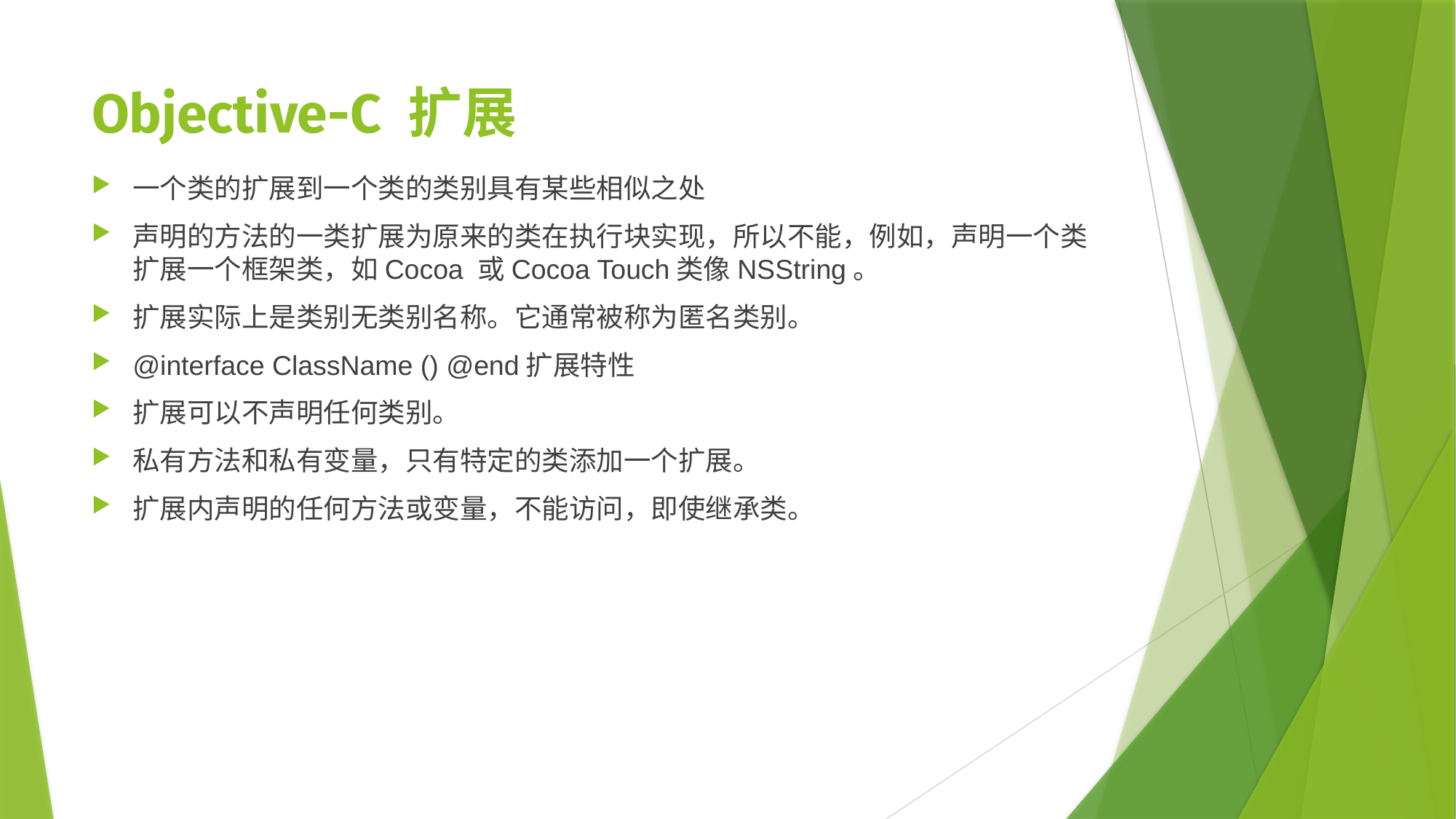

# Objective-C 扩展
一个类的扩展到一个类的类别具有某些相似之处
声明的方法的一类扩展为原来的类在执行块实现，所以不能，例如，声明一个类扩展一个框架类，如Cocoa 或Cocoa Touch类像NSString。
扩展实际上是类别无类别名称。它通常被称为匿名类别。
@interface ClassName () @end扩展特性
扩展可以不声明任何类别。
私有方法和私有变量，只有特定的类添加一个扩展。
扩展内声明的任何方法或变量，不能访问，即使继承类。